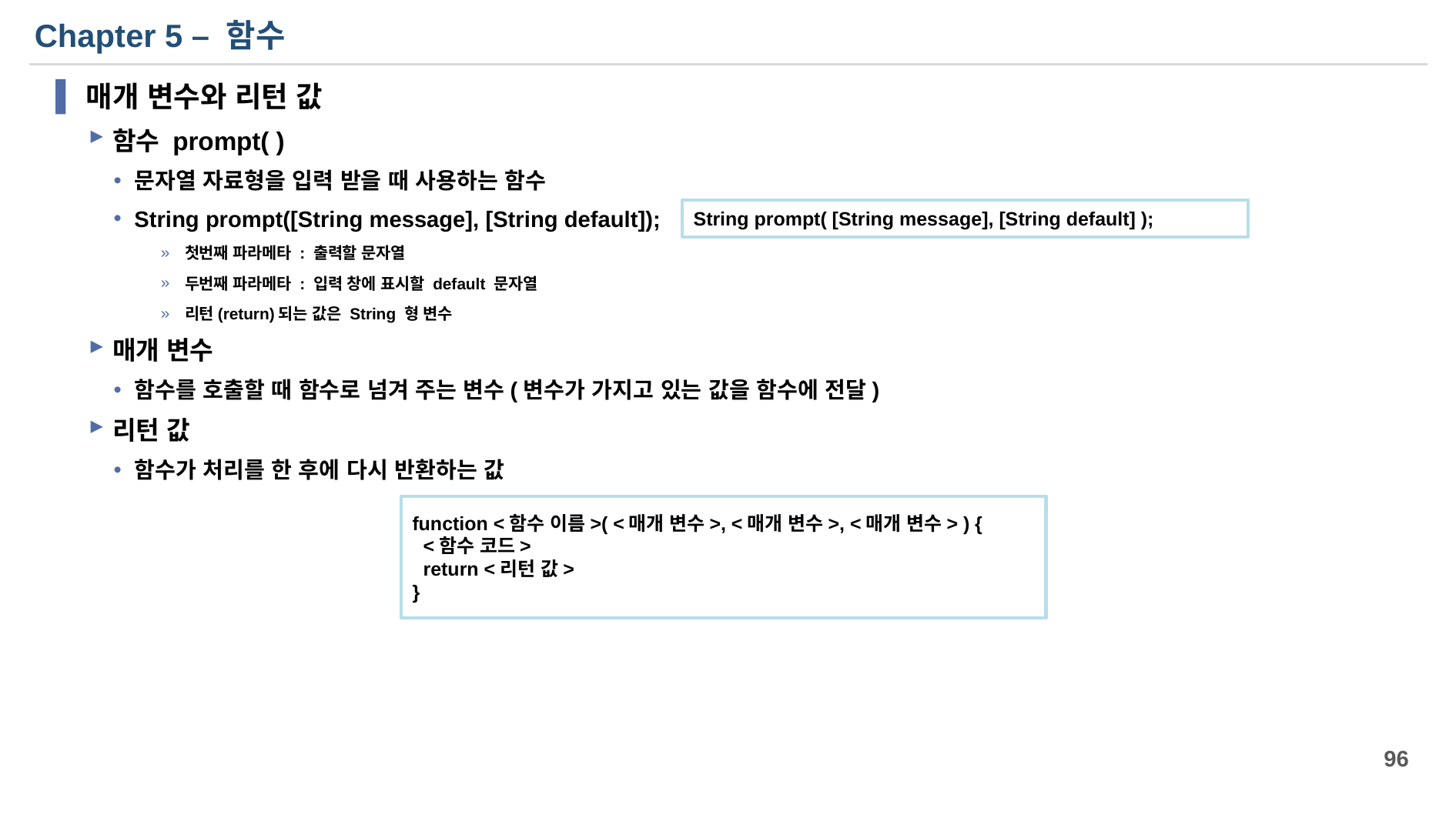

# Chapter 5 – 함수
매개 변수와 리턴 값
함수 prompt( )
문자열 자료형을 입력 받을 때 사용하는 함수
String prompt([String message], [String default]);
첫번째 파라메타 : 출력할 문자열
두번째 파라메타 : 입력 창에 표시할 default 문자열
리턴(return)되는 값은 String 형 변수
매개 변수
함수를 호출할 때 함수로 넘겨 주는 변수(변수가 가지고 있는 값을 함수에 전달)
리턴 값
함수가 처리를 한 후에 다시 반환하는 값
String prompt( [String message], [String default] );
function <함수 이름>( <매개 변수>, <매개 변수>, <매개 변수> ) {
  <함수 코드>
  return <리턴 값>
}
96